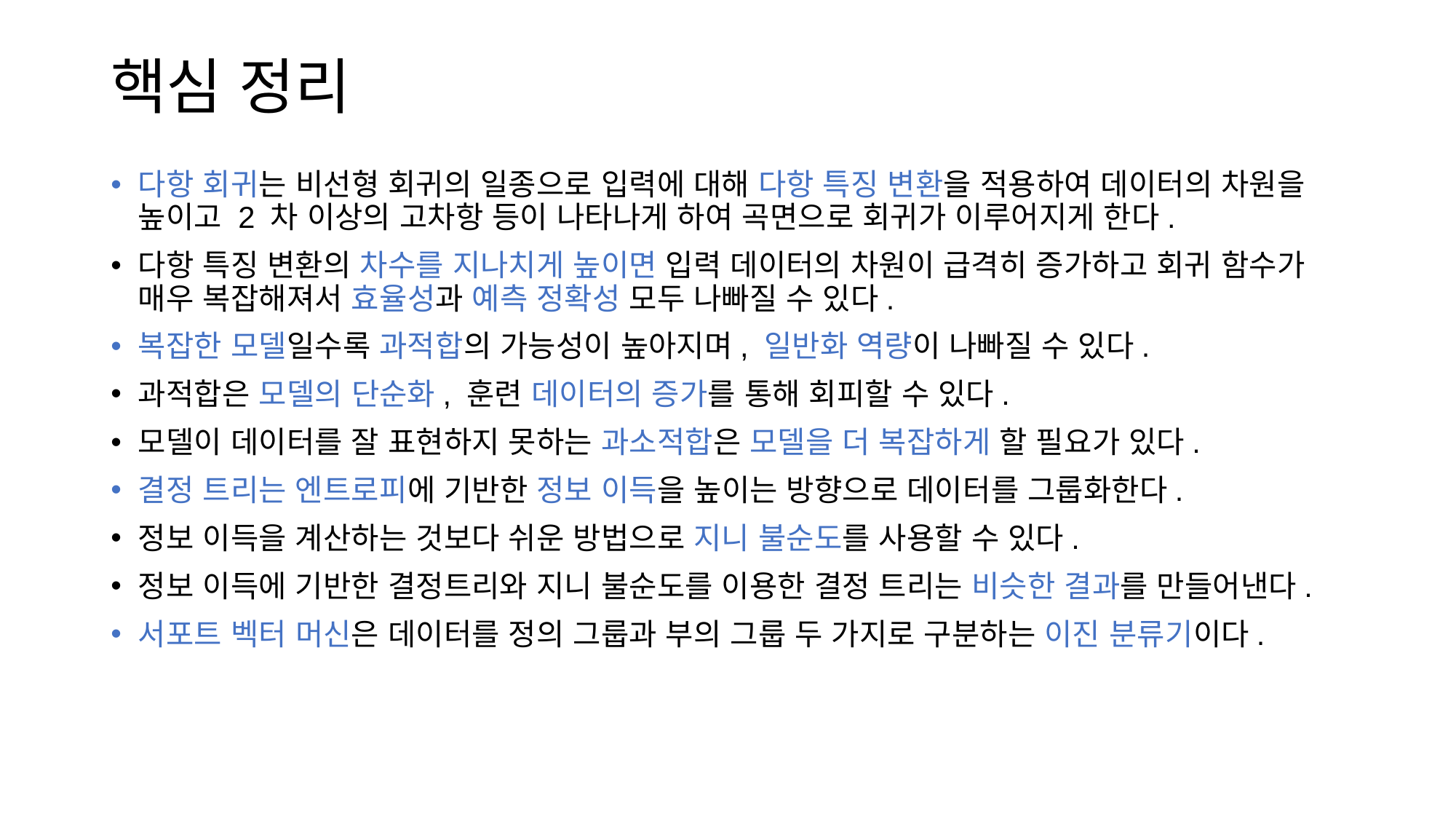

# 핵심 정리
다항 회귀는 비선형 회귀의 일종으로 입력에 대해 다항 특징 변환을 적용하여 데이터의 차원을 높이고 2 차 이상의 고차항 등이 나타나게 하여 곡면으로 회귀가 이루어지게 한다.
다항 특징 변환의 차수를 지나치게 높이면 입력 데이터의 차원이 급격히 증가하고 회귀 함수가 매우 복잡해져서 효율성과 예측 정확성 모두 나빠질 수 있다.
복잡한 모델일수록 과적합의 가능성이 높아지며, 일반화 역량이 나빠질 수 있다.
과적합은 모델의 단순화, 훈련 데이터의 증가를 통해 회피할 수 있다.
모델이 데이터를 잘 표현하지 못하는 과소적합은 모델을 더 복잡하게 할 필요가 있다.
결정 트리는 엔트로피에 기반한 정보 이득을 높이는 방향으로 데이터를 그룹화한다.
정보 이득을 계산하는 것보다 쉬운 방법으로 지니 불순도를 사용할 수 있다.
정보 이득에 기반한 결정트리와 지니 불순도를 이용한 결정 트리는 비슷한 결과를 만들어낸다.
서포트 벡터 머신은 데이터를 정의 그룹과 부의 그룹 두 가지로 구분하는 이진 분류기이다.